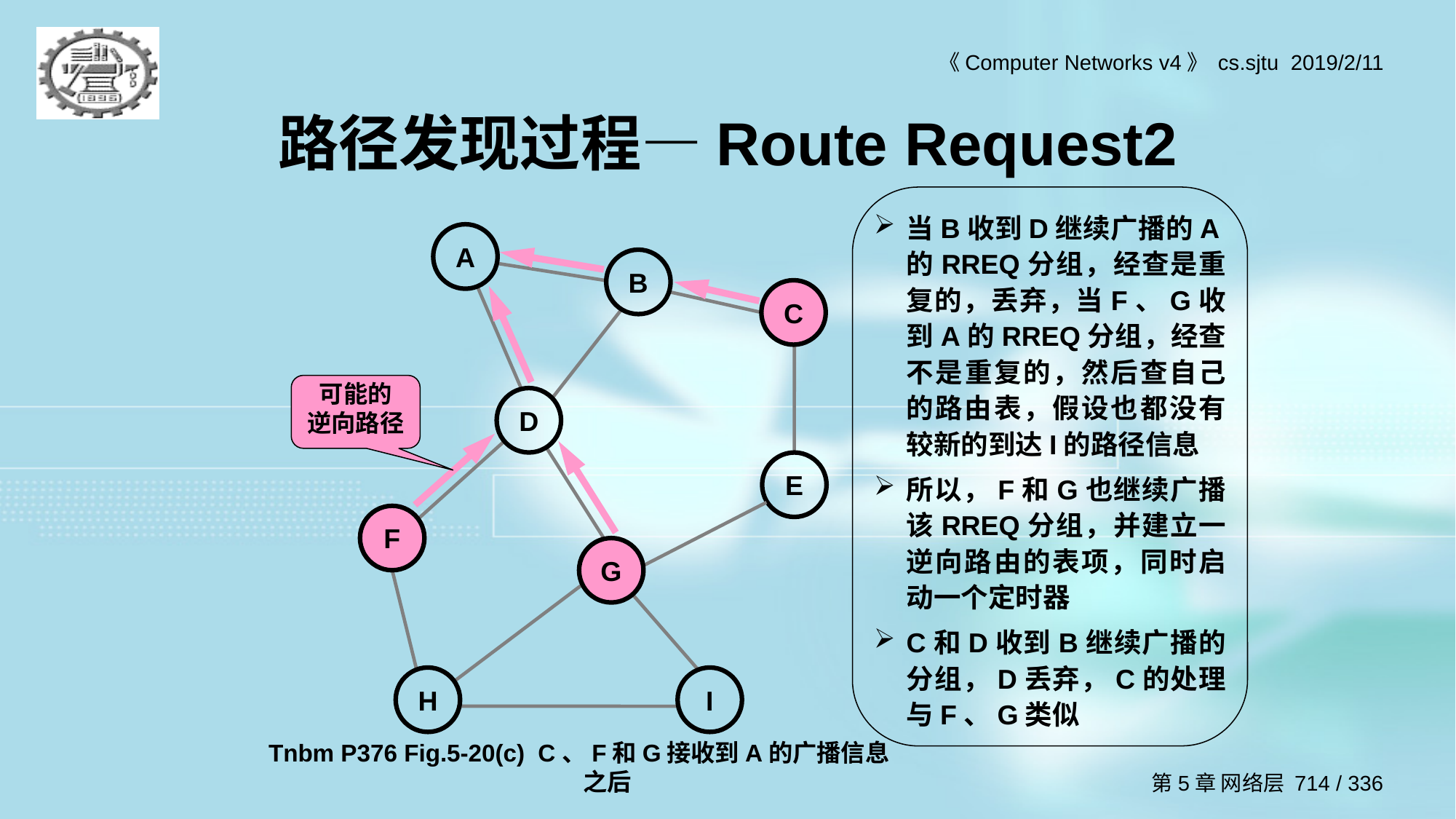

路径发现过程—Route Request2
当B收到D继续广播的A的RREQ分组，经查是重复的，丢弃，当F、G收到A的RREQ分组，经查不是重复的，然后查自己的路由表，假设也都没有较新的到达I的路径信息
所以，F和G也继续广播该RREQ分组，并建立一逆向路由的表项，同时启动一个定时器
C和D收到B继续广播的分组，D丢弃，C的处理与F、G类似
A
B

C

D

E

F
G

H
I

可能的
逆向路径
Tnbm P376 Fig.5-20(c)  C、F和G接收到A的广播信息之后